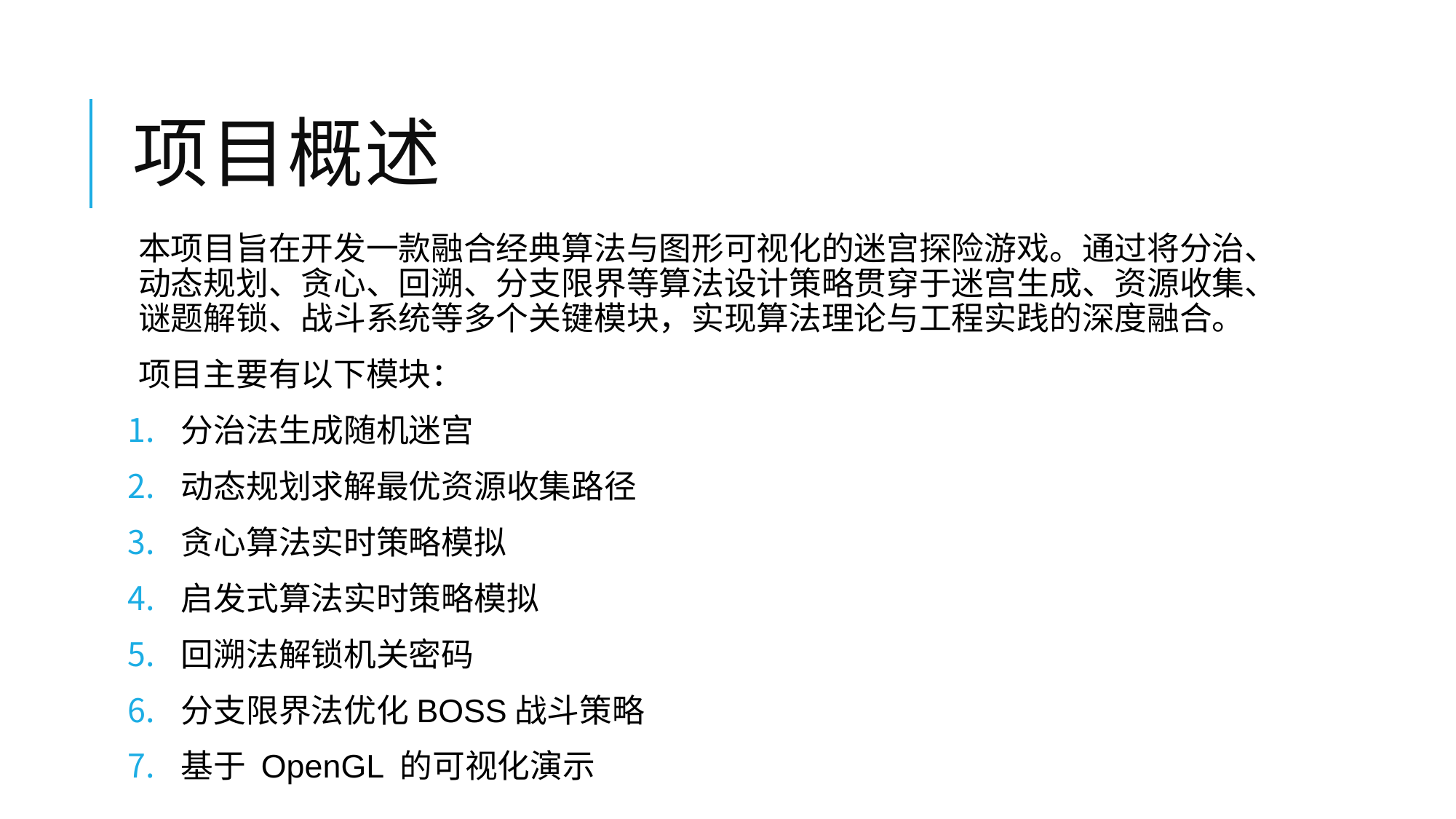

# 项目概述
本项目旨在开发一款融合经典算法与图形可视化的迷宫探险游戏。通过将分治、动态规划、贪心、回溯、分支限界等算法设计策略贯穿于迷宫生成、资源收集、谜题解锁、战斗系统等多个关键模块，实现算法理论与工程实践的深度融合。
项目主要有以下模块：
分治法生成随机迷宫
动态规划求解最优资源收集路径
贪心算法实时策略模拟
启发式算法实时策略模拟
回溯法解锁机关密码
分支限界法优化BOSS战斗策略
基于 OpenGL 的可视化演示